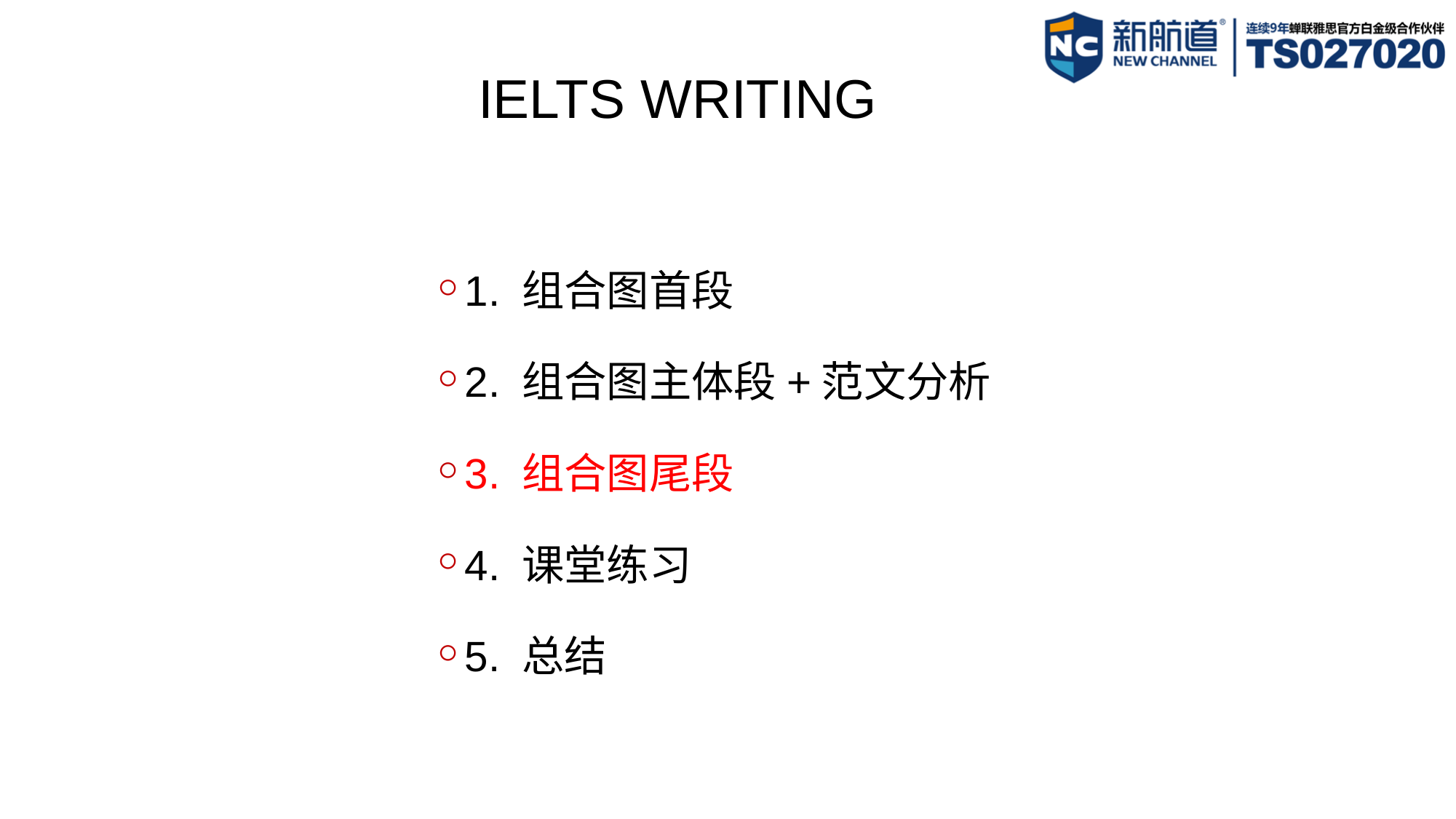

IELTS WRITING
1. 组合图首段
2. 组合图主体段+范文分析
3. 组合图尾段
4. 课堂练习
5. 总结